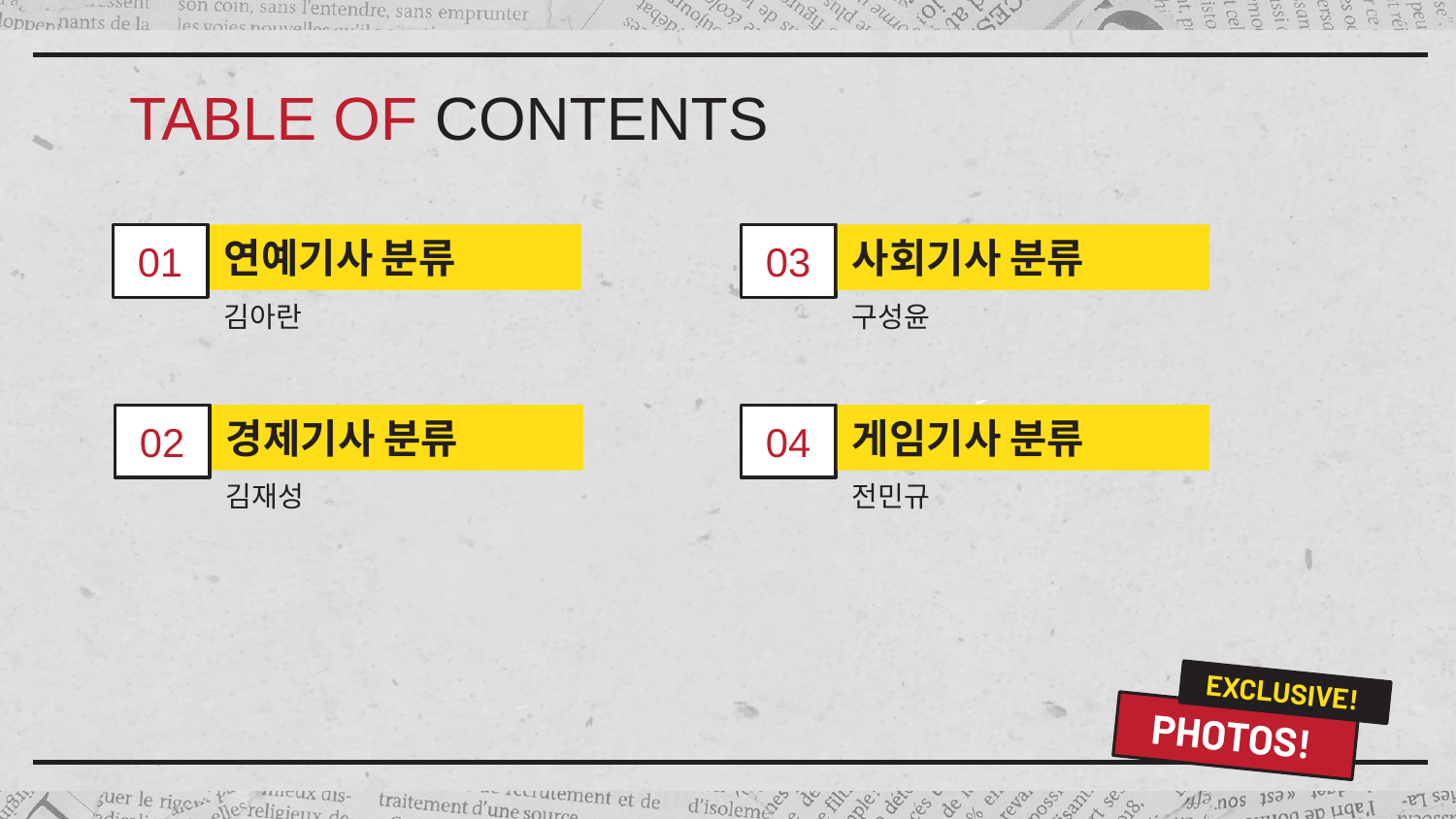

# TABLE OF CONTENTS
01
연예기사 분류
03
사회기사 분류
김아란
구성윤
02
04
경제기사 분류
게임기사 분류
김재성
전민규
EXCLUSIVE!
PHOTOS!